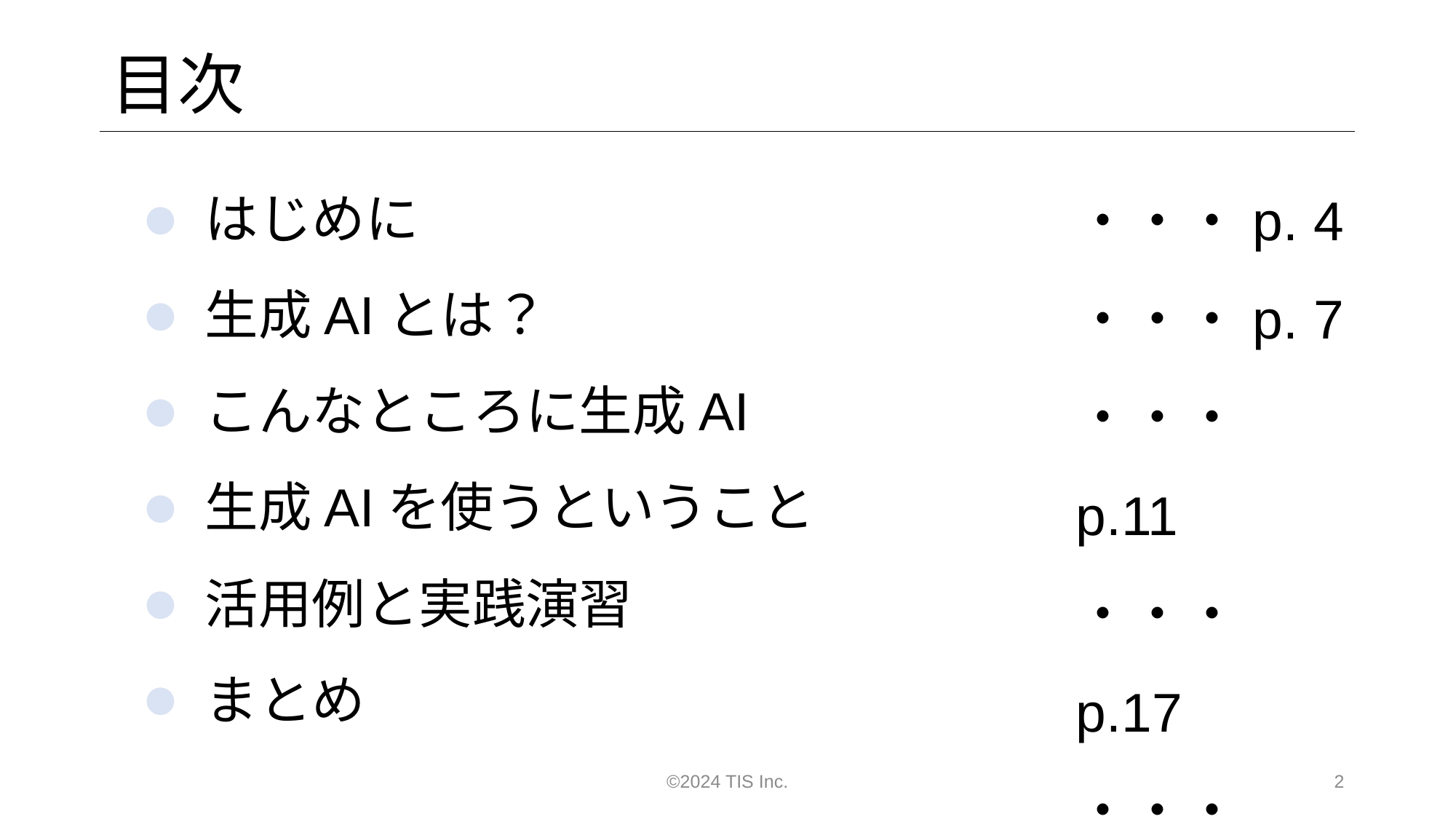

# 目次
はじめに
生成AIとは？
こんなところに生成AI
生成AIを使うということ
活用例と実践演習
まとめ
・・・p. 4
・・・p. 7
・・・p.11
・・・p.17
・・・p.33
・・・p.66
©2024 TIS Inc.
2